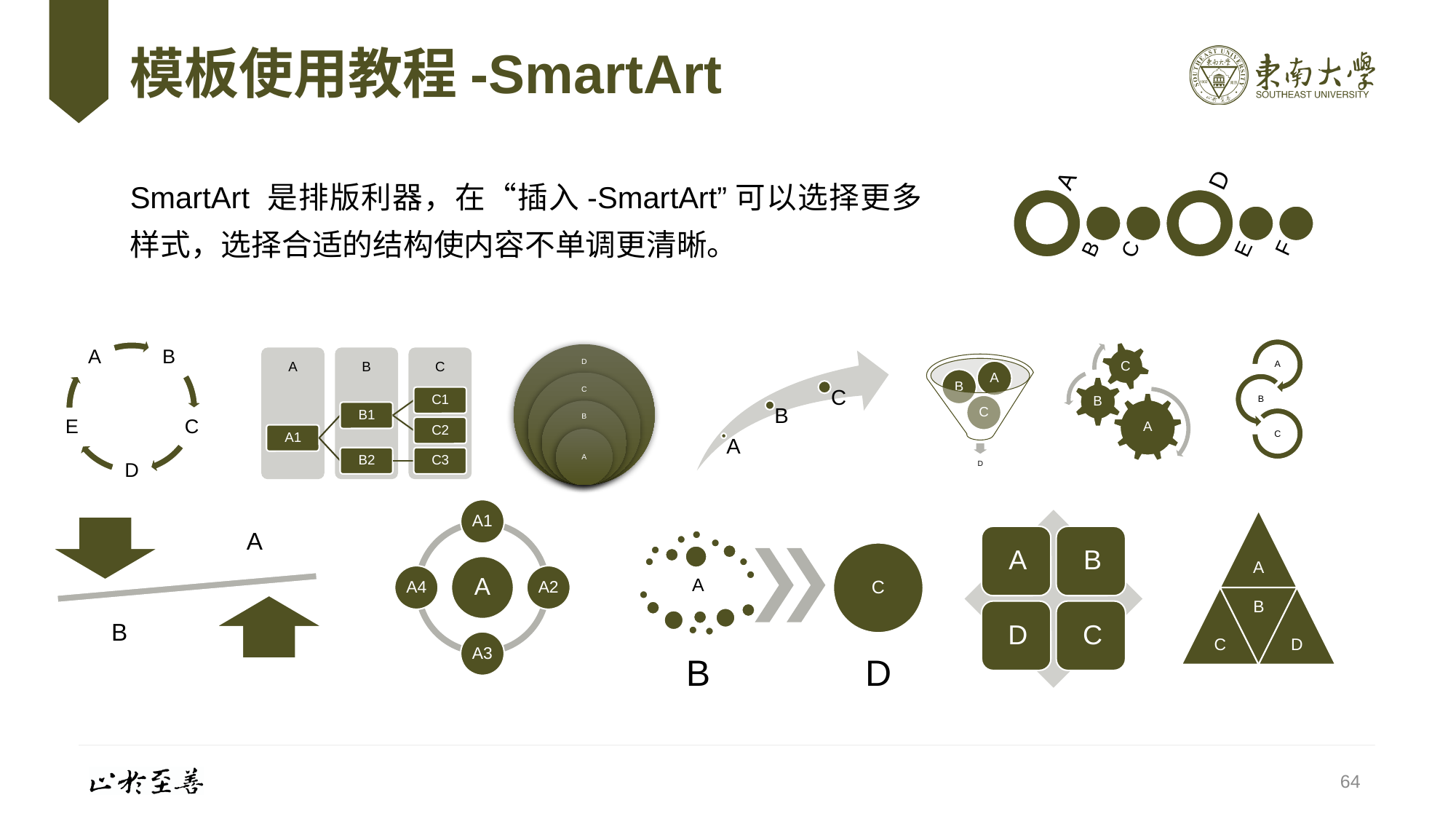

# 模板使用教程-SmartArt
A
B
C
D
E
F
SmartArt 是排版利器，在“插入-SmartArt”可以选择更多样式，选择合适的结构使内容不单调更清晰。
A
B
C
B
C
D
E
A
A
B
C
D
C
B
A
D
C
B
A
C
B
A
A1

B1

C1

C2

B2

C3
A
B
C
A
B
C
D
A
A1
A2
A3
A4
A
B
A
B
D
C
A
C
B
D
64